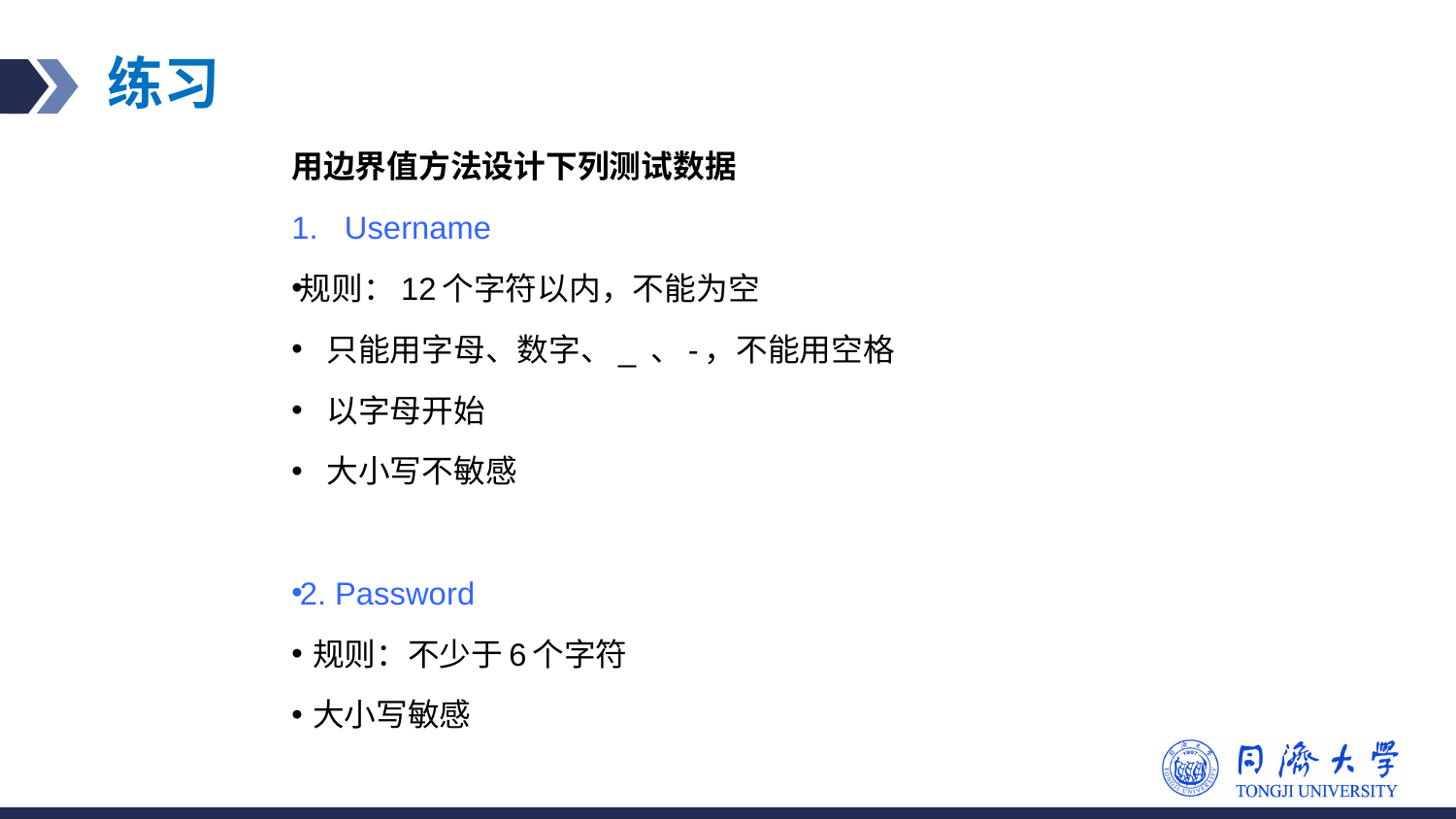

# 练习
用边界值方法设计下列测试数据
Username
规则：12个字符以内，不能为空
   只能用字母、数字、_ 、-，不能用空格
   以字母开始
   大小写不敏感

2. Password
 规则：不少于6个字符
 大小写敏感